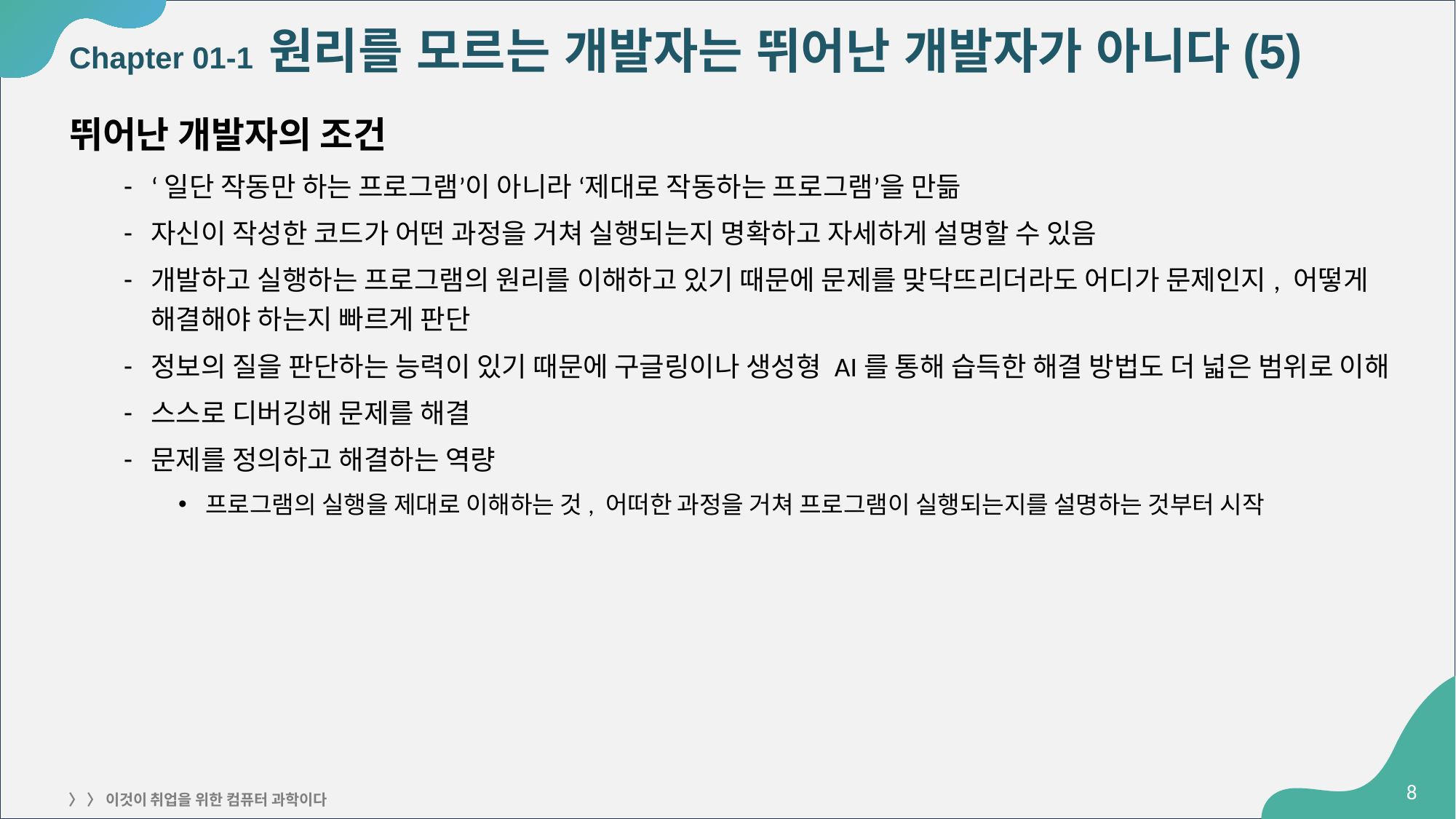

# Chapter 01-1 원리를 모르는 개발자는 뛰어난 개발자가 아니다(5)
뛰어난 개발자의 조건
‘일단 작동만 하는 프로그램’이 아니라 ‘제대로 작동하는 프로그램’을 만듦
자신이 작성한 코드가 어떤 과정을 거쳐 실행되는지 명확하고 자세하게 설명할 수 있음
개발하고 실행하는 프로그램의 원리를 이해하고 있기 때문에 문제를 맞닥뜨리더라도 어디가 문제인지, 어떻게 해결해야 하는지 빠르게 판단
정보의 질을 판단하는 능력이 있기 때문에 구글링이나 생성형 AI를 통해 습득한 해결 방법도 더 넓은 범위로 이해
스스로 디버깅해 문제를 해결
문제를 정의하고 해결하는 역량
프로그램의 실행을 제대로 이해하는 것, 어떠한 과정을 거쳐 프로그램이 실행되는지를 설명하는 것부터 시작

8
〉 〉 이것이 취업을 위한 컴퓨터 과학이다